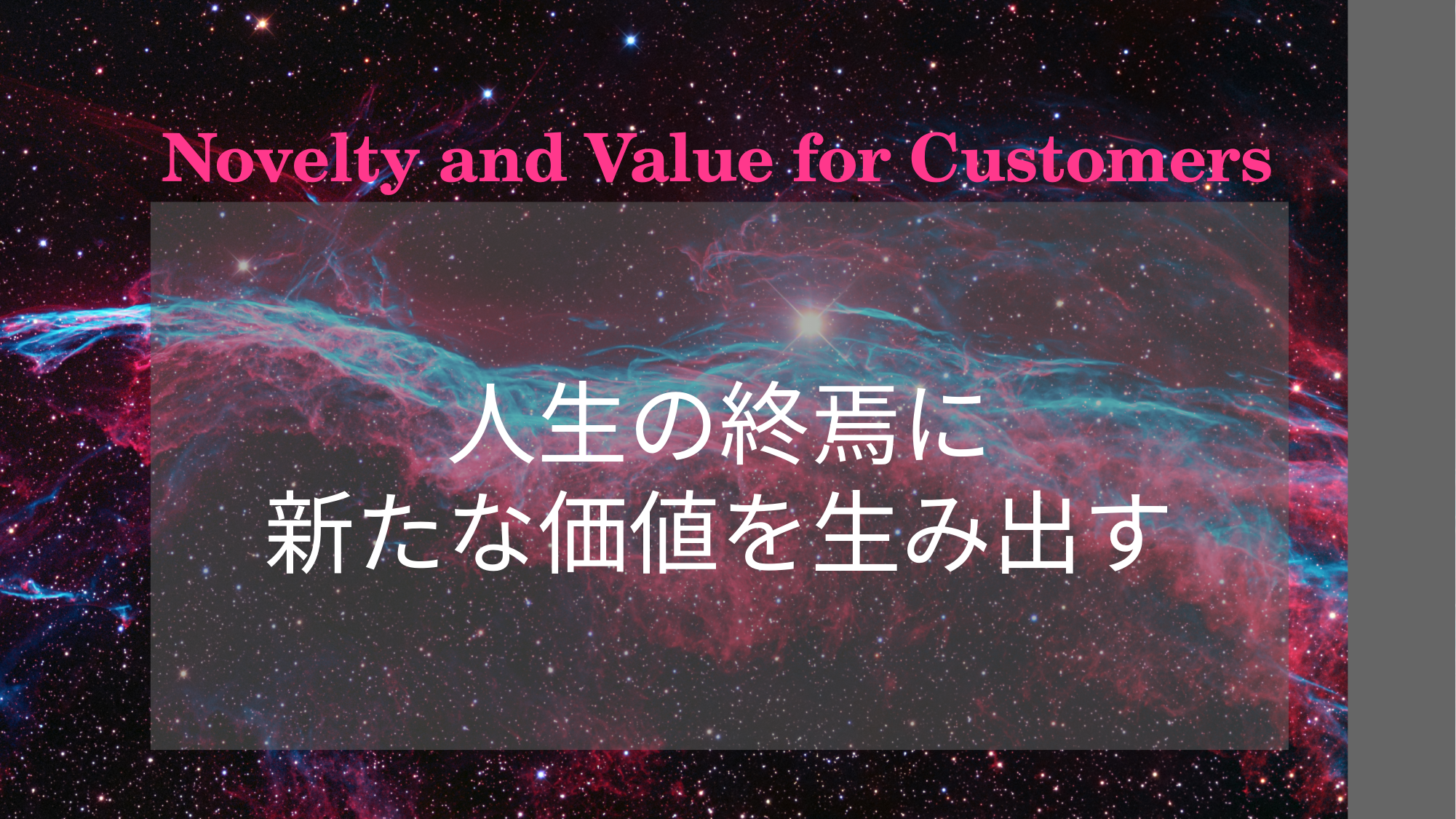

# Novelty and Value for Customers
人生の終焉に
新たな価値を生み出す